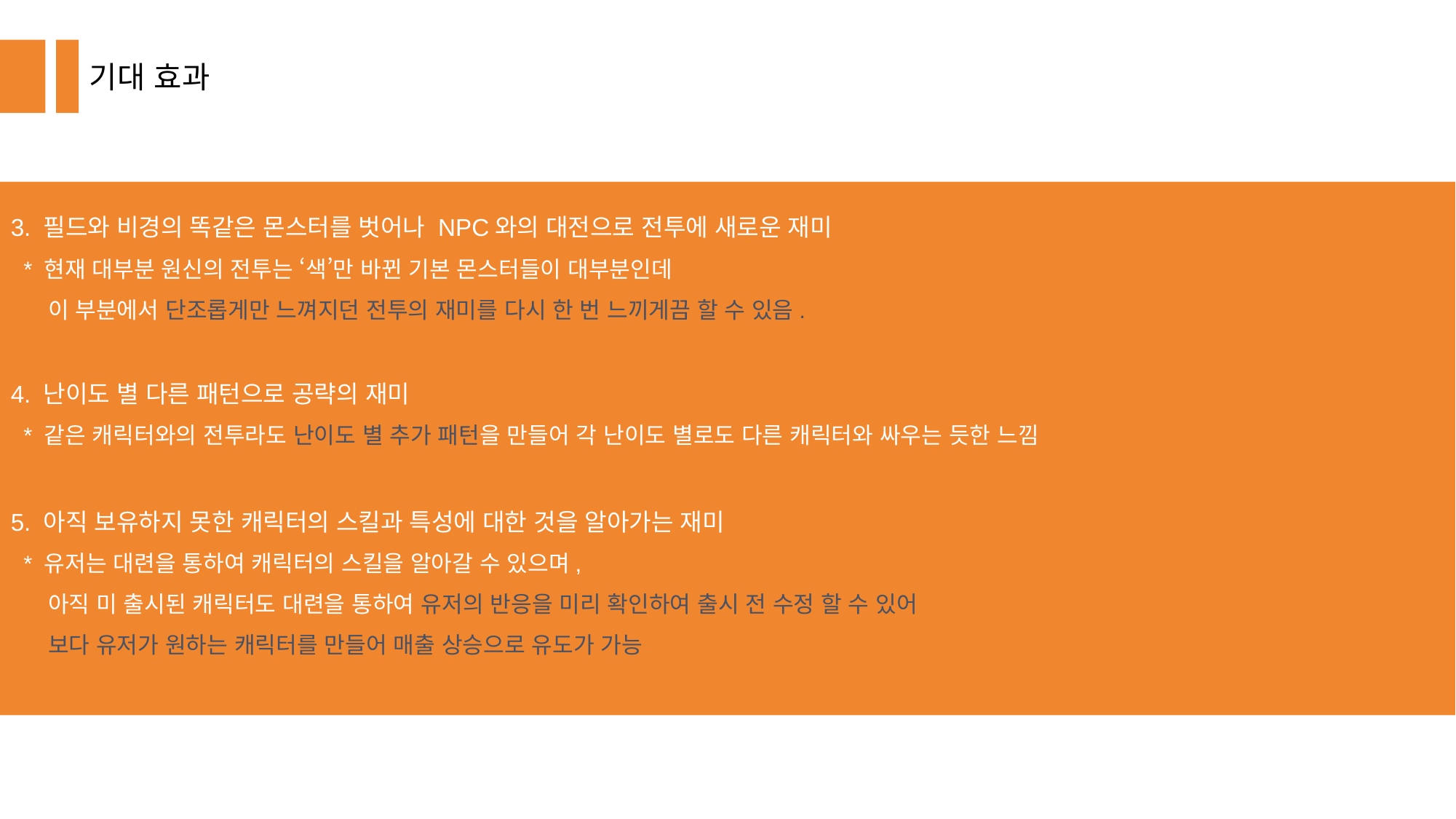

기대 효과

3. 필드와 비경의 똑같은 몬스터를 벗어나 NPC와의 대전으로 전투에 새로운 재미
  * 현재 대부분 원신의 전투는 ‘색’만 바뀐 기본 몬스터들이 대부분인데
     이 부분에서 단조롭게만 느껴지던 전투의 재미를 다시 한 번 느끼게끔 할 수 있음.

4. 난이도 별 다른 패턴으로 공략의 재미
  * 같은 캐릭터와의 전투라도 난이도 별 추가 패턴을 만들어 각 난이도 별로도 다른 캐릭터와 싸우는 듯한 느낌

5. 아직 보유하지 못한 캐릭터의 스킬과 특성에 대한 것을 알아가는 재미
  * 유저는 대련을 통하여 캐릭터의 스킬을 알아갈 수 있으며,
     아직 미 출시된 캐릭터도 대련을 통하여 유저의 반응을 미리 확인하여 출시 전 수정 할 수 있어
     보다 유저가 원하는 캐릭터를 만들어 매출 상승으로 유도가 가능